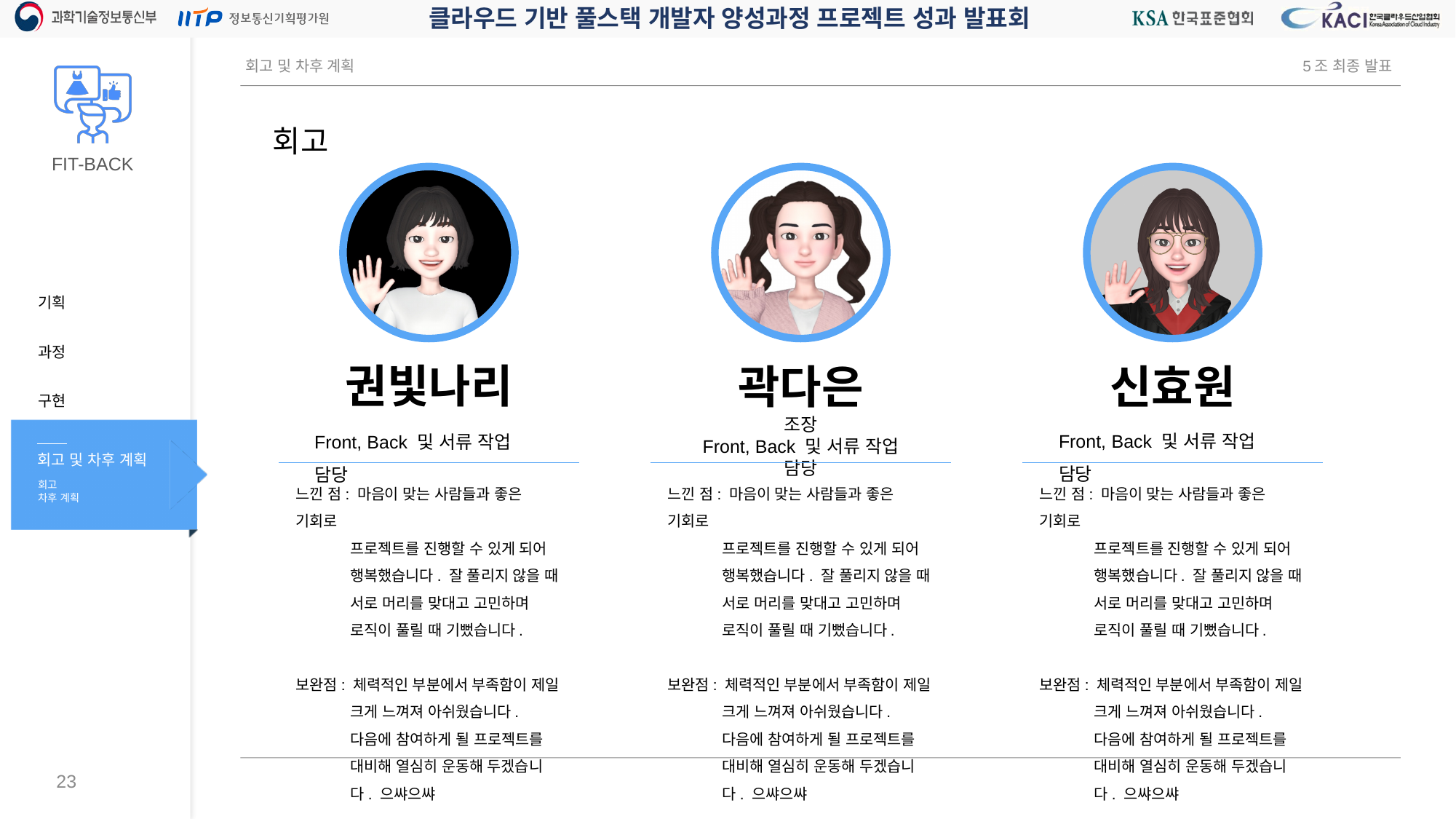

회고

권빛나리
신효원
곽다은
조장
Front, Back 및 서류 작업 담당
Front, Back 및 서류 작업 담당
Front, Back 및 서류 작업 담당
느낀 점: 마음이 맞는 사람들과 좋은 기회로
프로젝트를 진행할 수 있게 되어 행복했습니다. 잘 풀리지 않을 때 서로 머리를 맞대고 고민하며 로직이 풀릴 때 기뻤습니다.

보완점: 체력적인 부분에서 부족함이 제일
크게 느껴져 아쉬웠습니다. 다음에 참여하게 될 프로젝트를 대비해 열심히 운동해 두겠습니다. 으쌰으쌰
느낀 점: 마음이 맞는 사람들과 좋은 기회로
프로젝트를 진행할 수 있게 되어 행복했습니다. 잘 풀리지 않을 때 서로 머리를 맞대고 고민하며 로직이 풀릴 때 기뻤습니다.

보완점: 체력적인 부분에서 부족함이 제일
크게 느껴져 아쉬웠습니다. 다음에 참여하게 될 프로젝트를 대비해 열심히 운동해 두겠습니다. 으쌰으쌰
느낀 점: 마음이 맞는 사람들과 좋은 기회로
프로젝트를 진행할 수 있게 되어 행복했습니다. 잘 풀리지 않을 때 서로 머리를 맞대고 고민하며 로직이 풀릴 때 기뻤습니다.

보완점: 체력적인 부분에서 부족함이 제일
크게 느껴져 아쉬웠습니다. 다음에 참여하게 될 프로젝트를 대비해 열심히 운동해 두겠습니다. 으쌰으쌰
23